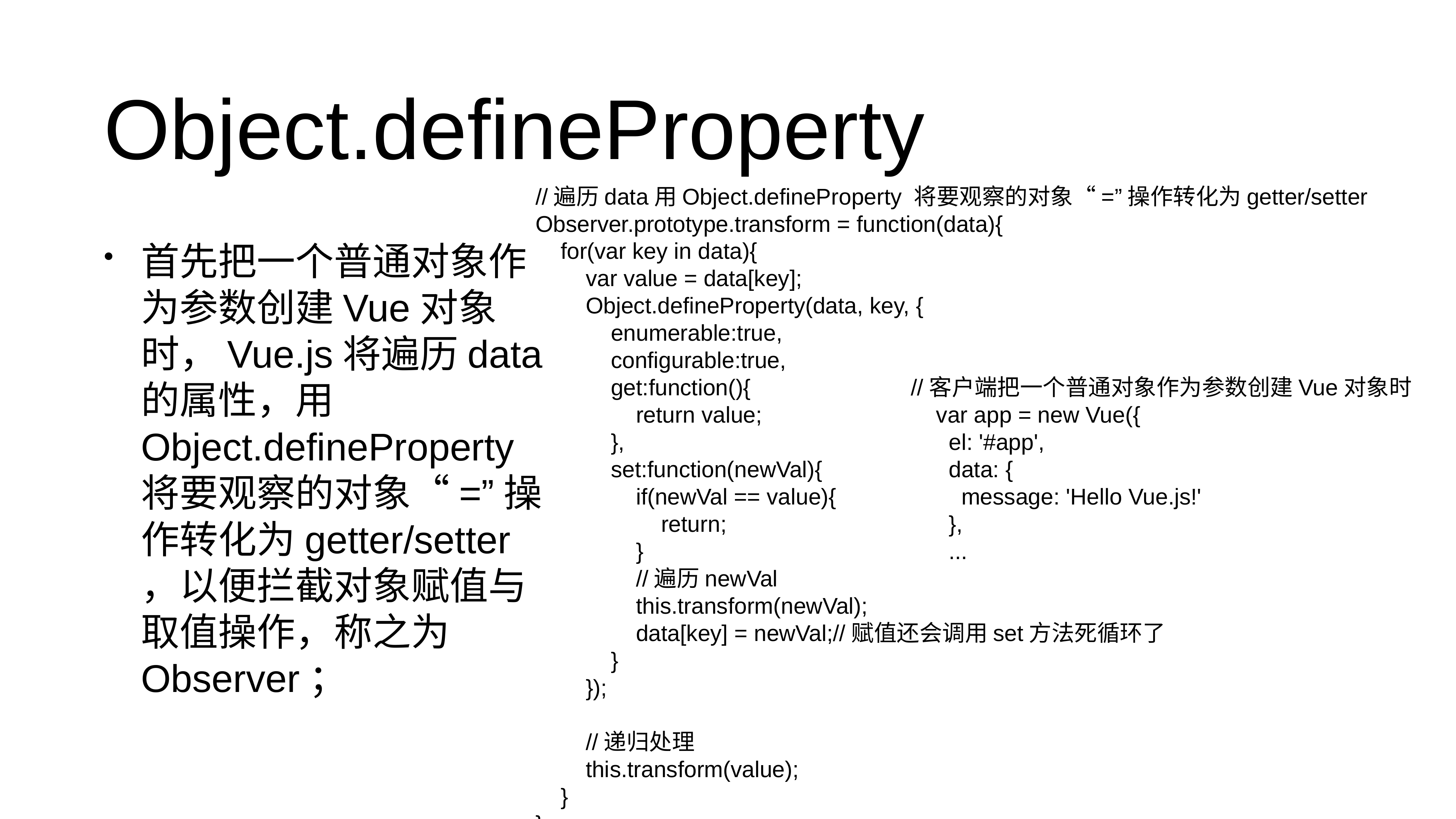

# Object.defineProperty

//遍历data用Object.defineProperty 将要观察的对象“=”操作转化为getter/setter
Observer.prototype.transform = function(data){
    for(var key in data){
        var value = data[key];
        Object.defineProperty(data, key, {
            enumerable:true,
            configurable:true,
            get:function(){
                return value;
            },
            set:function(newVal){
                if(newVal == value){
                    return;
                }
                //遍历newVal
                this.transform(newVal);
                data[key] = newVal;//赋值还会调用set方法死循环了
            }
        });

        //递归处理
        this.transform(value);
    }
};
首先把一个普通对象作为参数创建Vue对象时，Vue.js将遍历data的属性，用 Object.defineProperty 将要观察的对象“=”操作转化为getter/setter，以便拦截对象赋值与取值操作，称之为Observer；
//客户端把一个普通对象作为参数创建Vue对象时
    var app = new Vue({
      el: '#app',
      data: {
        message: 'Hello Vue.js!'
      },
      ...